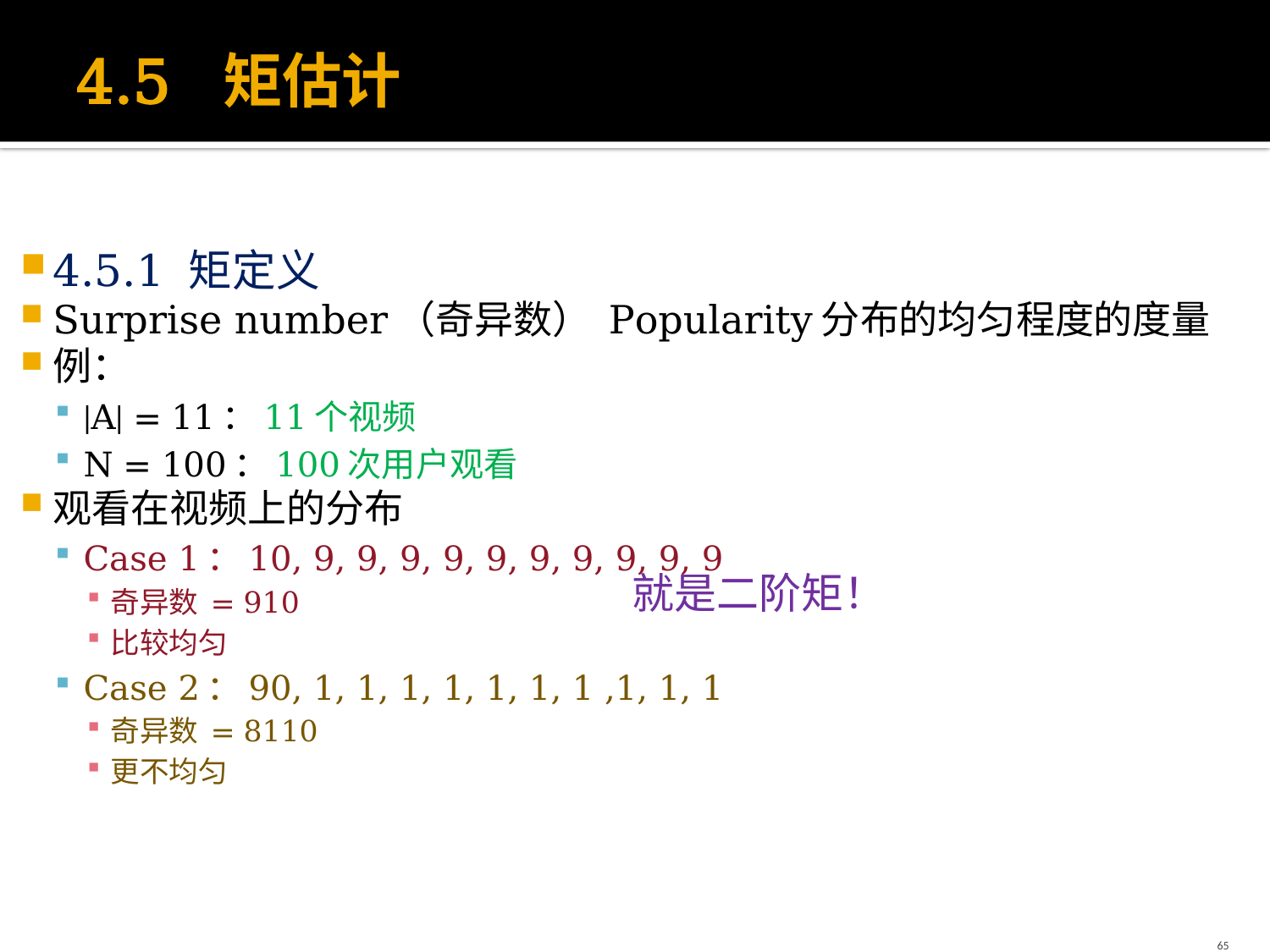

# 4.5  矩估计
4.5.1 矩定义
Surprise number（奇异数） Popularity分布的均匀程度的度量
例：
|A| = 11：11个视频
N = 100：100次用户观看
观看在视频上的分布
Case 1：10, 9, 9, 9, 9, 9, 9, 9, 9, 9, 9
奇异数 = 910
比较均匀
Case 2：90, 1, 1, 1, 1, 1, 1, 1 ,1, 1, 1
奇异数 = 8110
更不均匀

就是二阶矩！
65